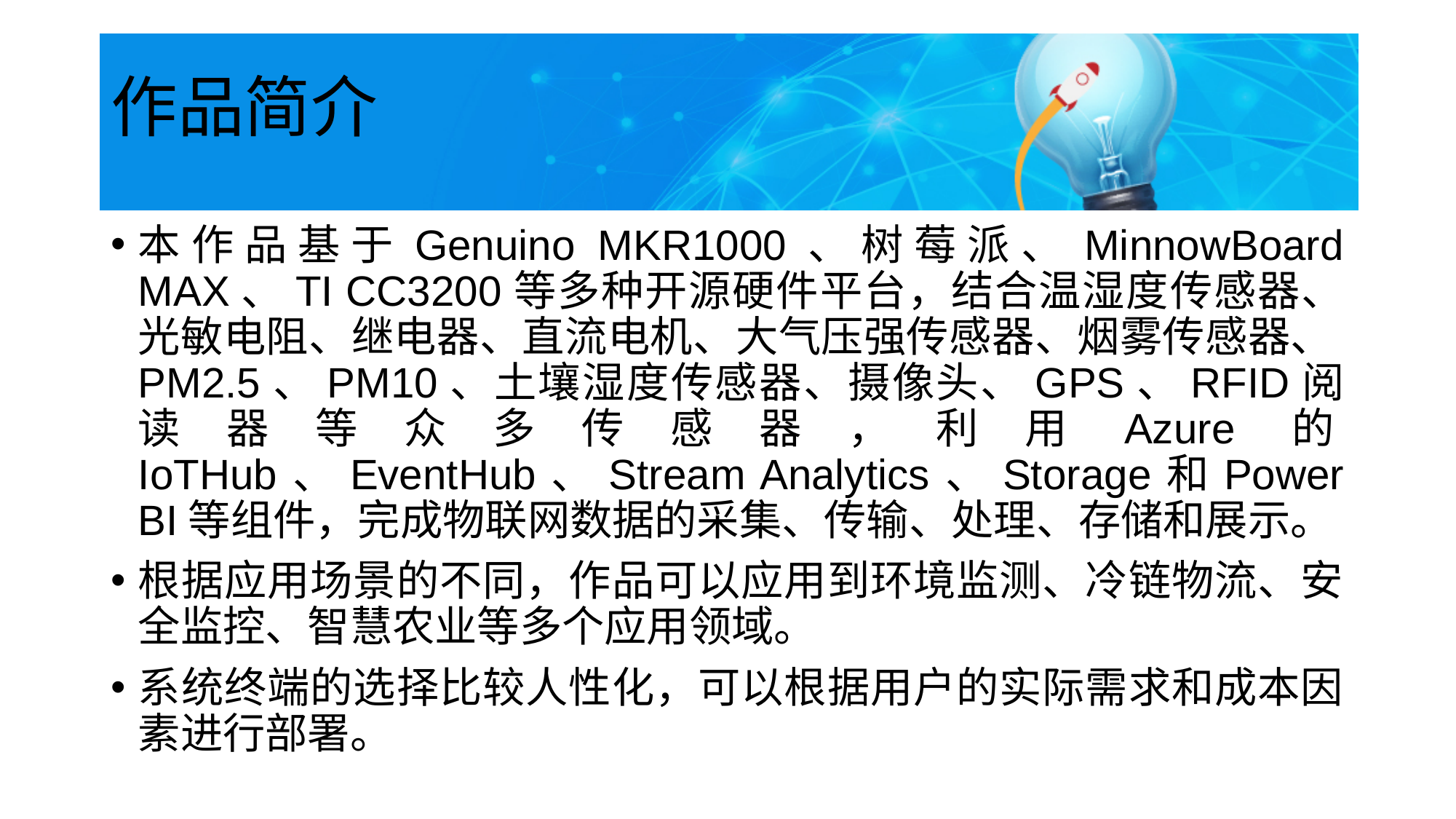

# 作品简介
本作品基于Genuino MKR1000、树莓派、MinnowBoard MAX、TI CC3200等多种开源硬件平台，结合温湿度传感器、光敏电阻、继电器、直流电机、大气压强传感器、烟雾传感器、PM2.5、PM10、土壤湿度传感器、摄像头、GPS、RFID阅读器等众多传感器，利用Azure的IoTHub、EventHub、Stream Analytics、Storage和Power BI等组件，完成物联网数据的采集、传输、处理、存储和展示。
根据应用场景的不同，作品可以应用到环境监测、冷链物流、安全监控、智慧农业等多个应用领域。
系统终端的选择比较人性化，可以根据用户的实际需求和成本因素进行部署。